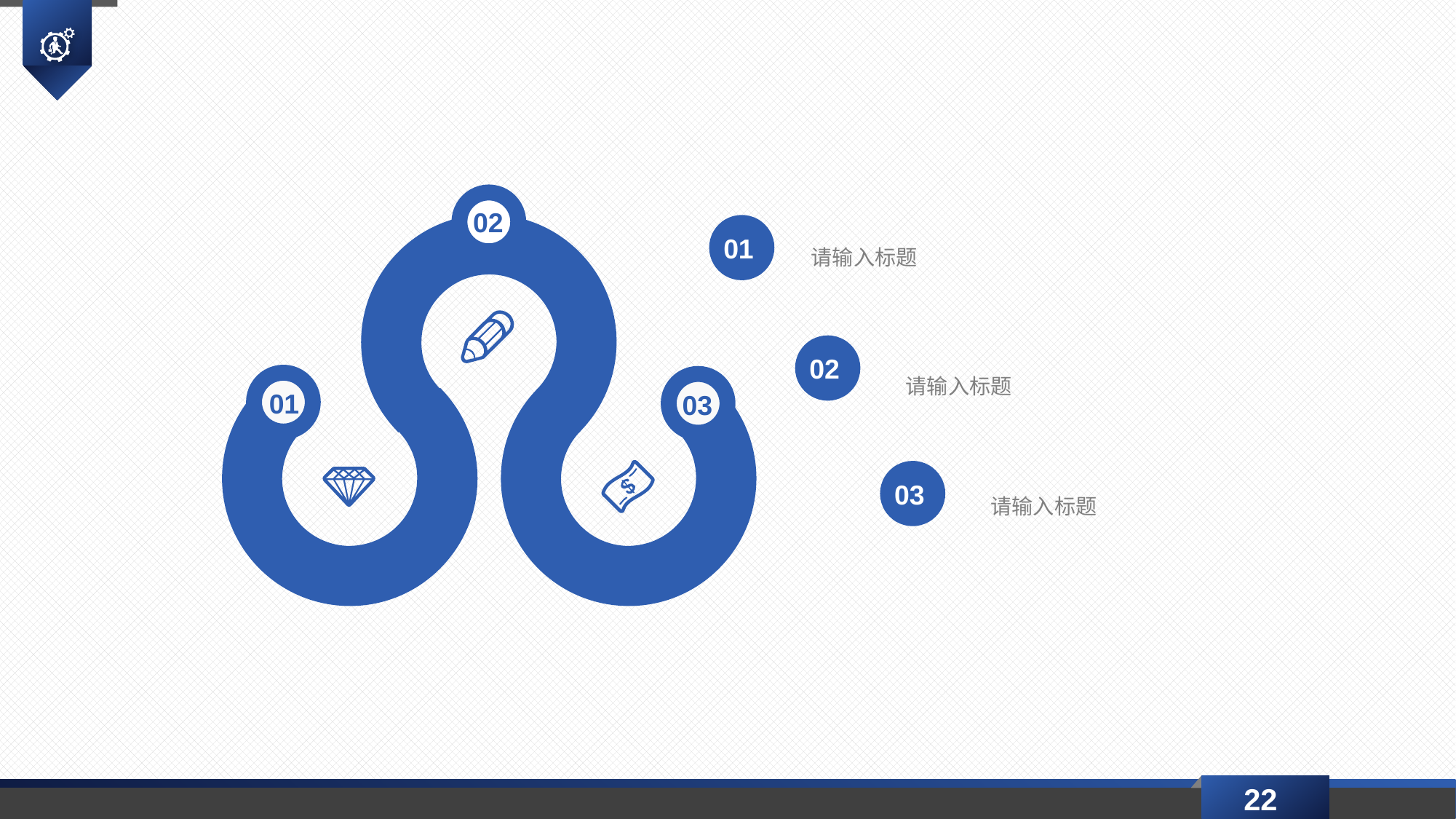

02

01
请输入标题

02

请输入标题

01

03

03
请输入标题

22